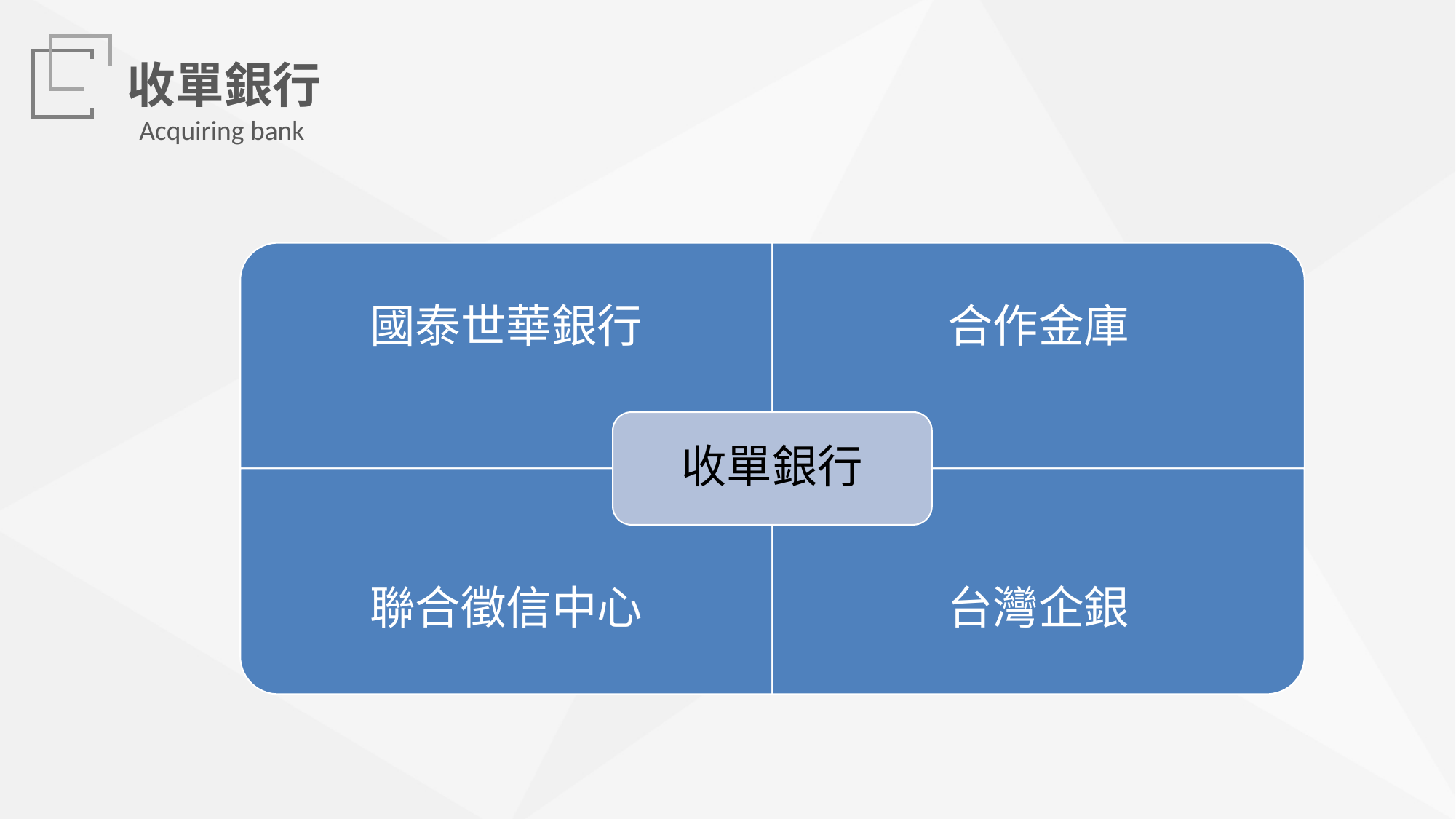

收單銀行

Acquiring bank
國泰世華銀行

合作金庫

收單銀行

台灣企銀

聯合徵信中心